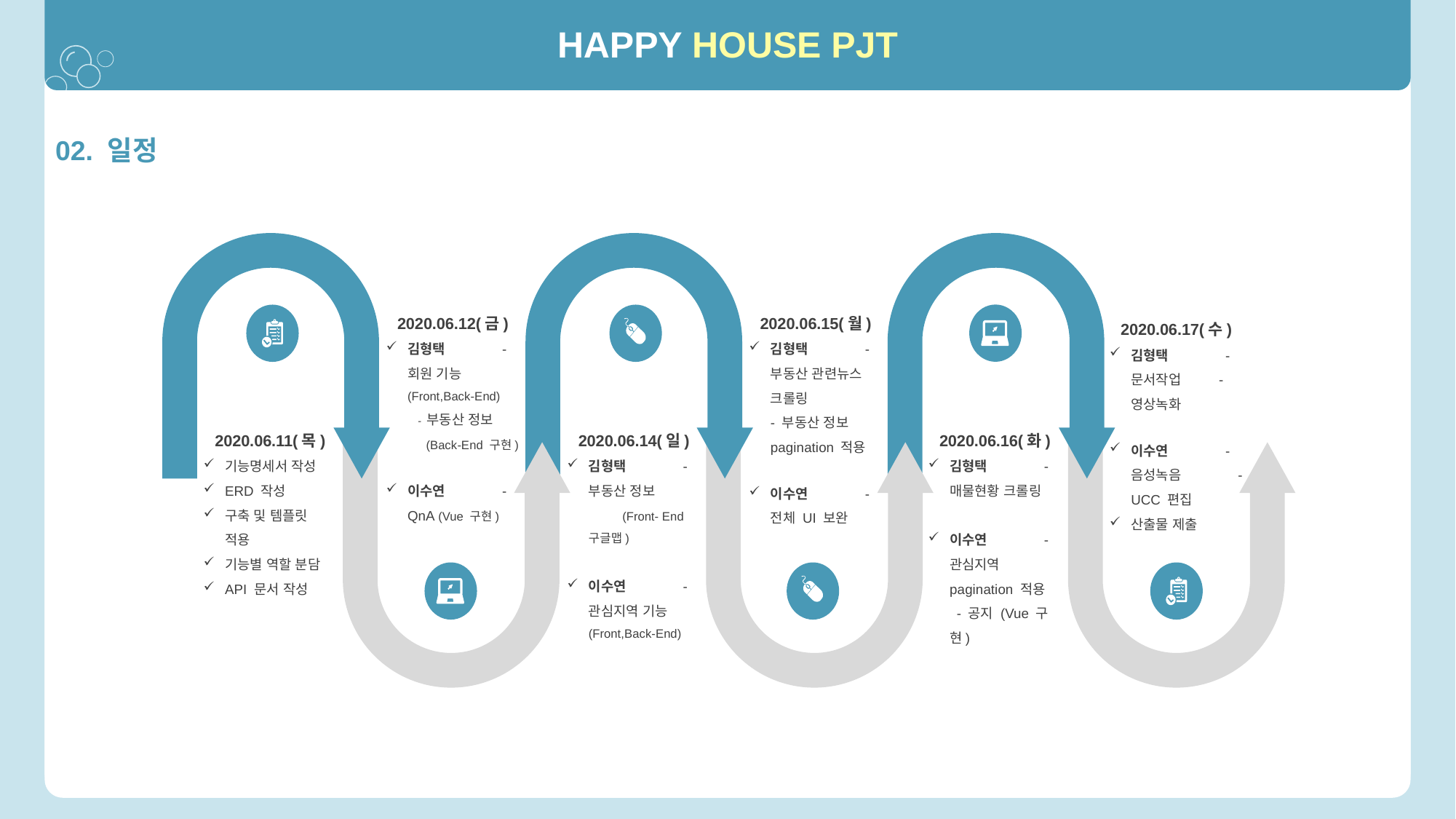

HAPPY HOUSE PJT

02. 일정

2020.06.12(금)
김형택              - 회원 기능   (Front,Back-End)         - 부동산 정보           (Back-End 구현)

이수연              - QnA (Vue 구현)
2020.06.15(월)
김형택              - 부동산 관련뉴스  크롤링                  - 부동산 정보 pagination 적용

이수연              - 전체 UI 보완

2020.06.17(수)
김형택              - 문서작업         - 영상녹화

이수연              - 음성녹음              - UCC 편집
산출물 제출

2020.06.11(목)
기능명세서 작성
ERD 작성
구축 및 템플릿  적용
기능별 역할 분담
API 문서 작성
2020.06.14(일)
김형택              - 부동산 정보                    (Front- End 구글맵)

이수연              - 관심지역 기능 (Front,Back-End)
2020.06.16(화)
김형택              - 매물현황 크롤링

이수연              - 관심지역 pagination 적용      - 공지 (Vue 구현)